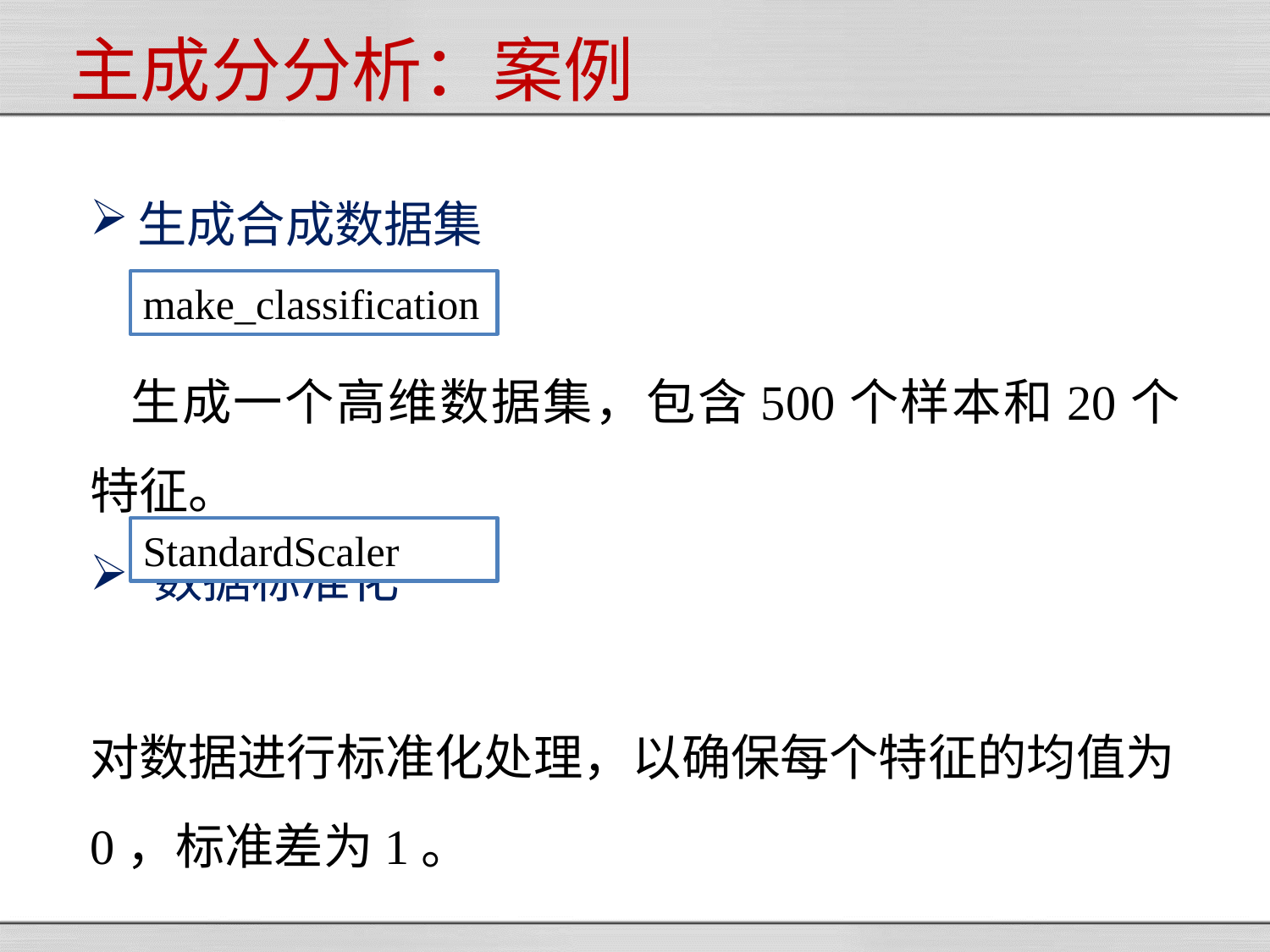

主成分分析：案例
生成合成数据集

  生成一个高维数据集，包含500个样本和20个特征。
数据标准化

对数据进行标准化处理，以确保每个特征的均值为0，标准差为1。
make_classification
StandardScaler